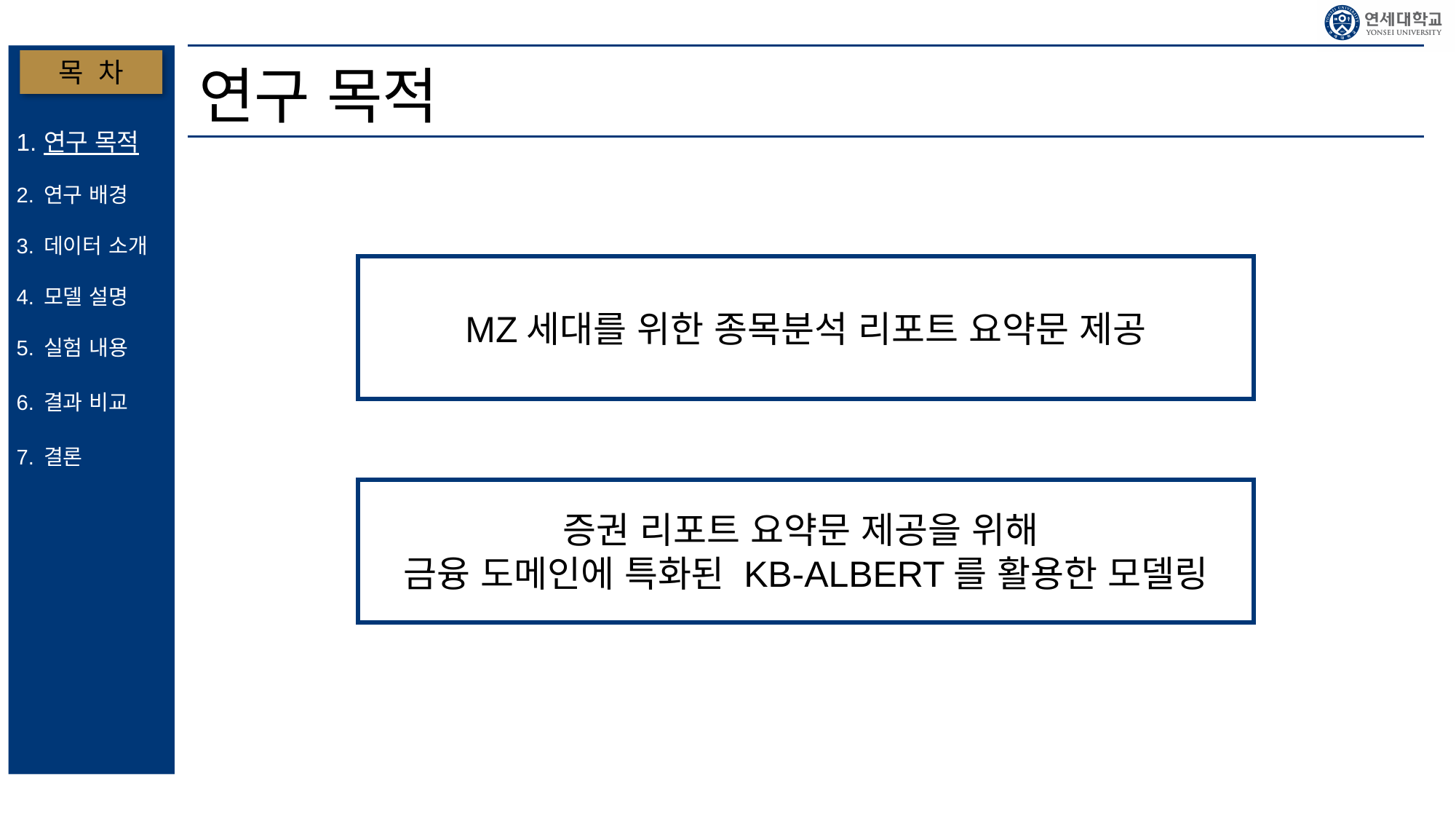

# 연구 목적
목  차
연구 목적

연구 배경

데이터 소개

모델 설명

실험 내용

결과 비교

결론

MZ세대를 위한 종목분석 리포트 요약문 제공
증권 리포트 요약문 제공을 위해
금융 도메인에 특화된 KB-ALBERT를 활용한 모델링